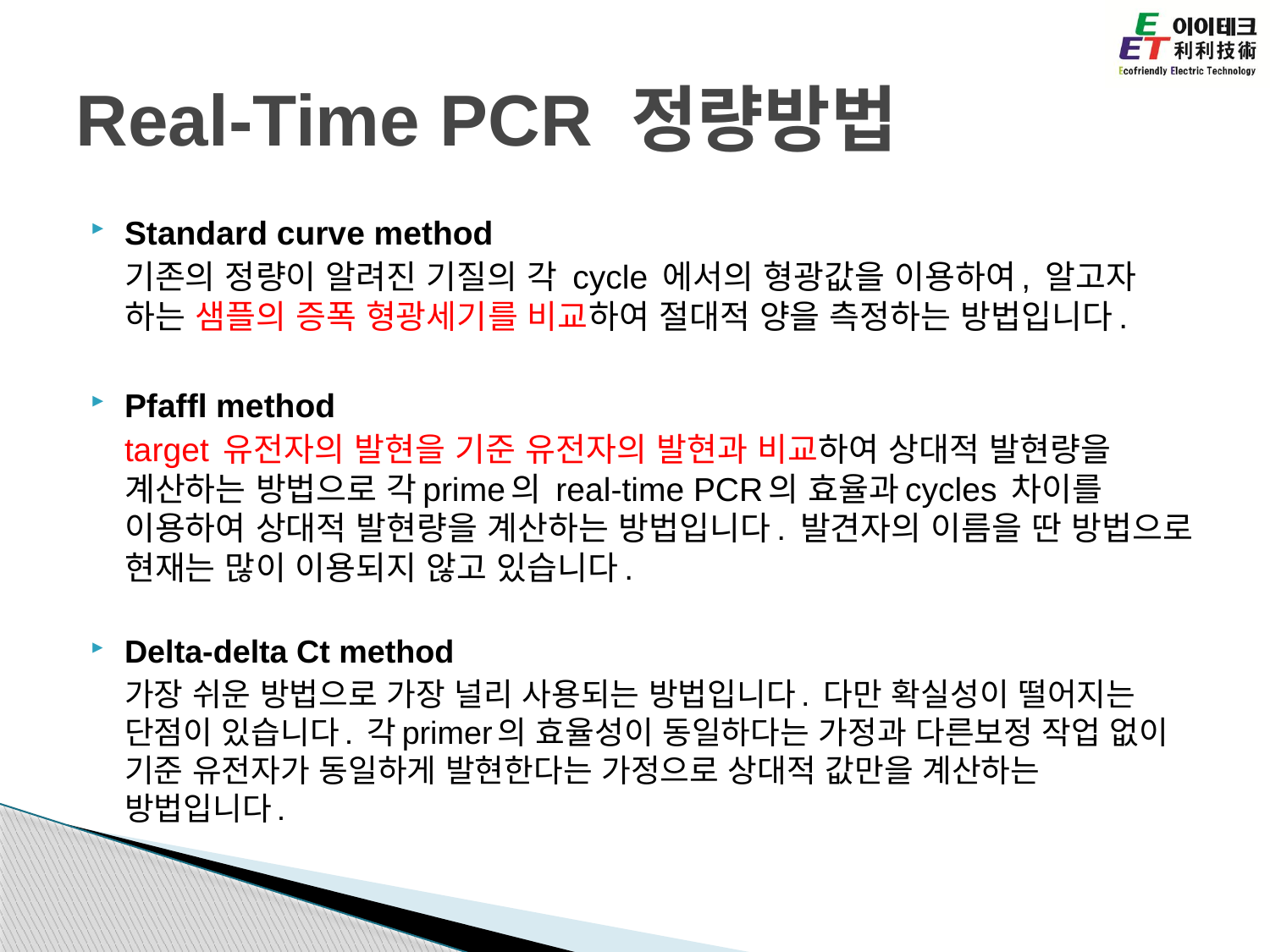

# Real-Time PCR 정량방법
Standard curve method
	기존의 정량이 알려진 기질의 각 cycle 에서의 형광값을 이용하여, 알고자 하는 샘플의 증폭 형광세기를 비교하여 절대적 양을 측정하는 방법입니다.

Pfaffl method
	target 유전자의 발현을 기준 유전자의 발현과 비교하여 상대적 발현량을 계산하는 방법으로 각prime의 real-time PCR의 효율과cycles 차이를 이용하여 상대적 발현량을 계산하는 방법입니다. 발견자의 이름을 딴 방법으로 현재는 많이 이용되지 않고 있습니다.
Delta-delta Ct method
	가장 쉬운 방법으로 가장 널리 사용되는 방법입니다. 다만 확실성이 떨어지는 단점이 있습니다. 각primer의 효율성이 동일하다는 가정과 다른보정 작업 없이 기준 유전자가 동일하게 발현한다는 가정으로 상대적 값만을 계산하는 방법입니다.